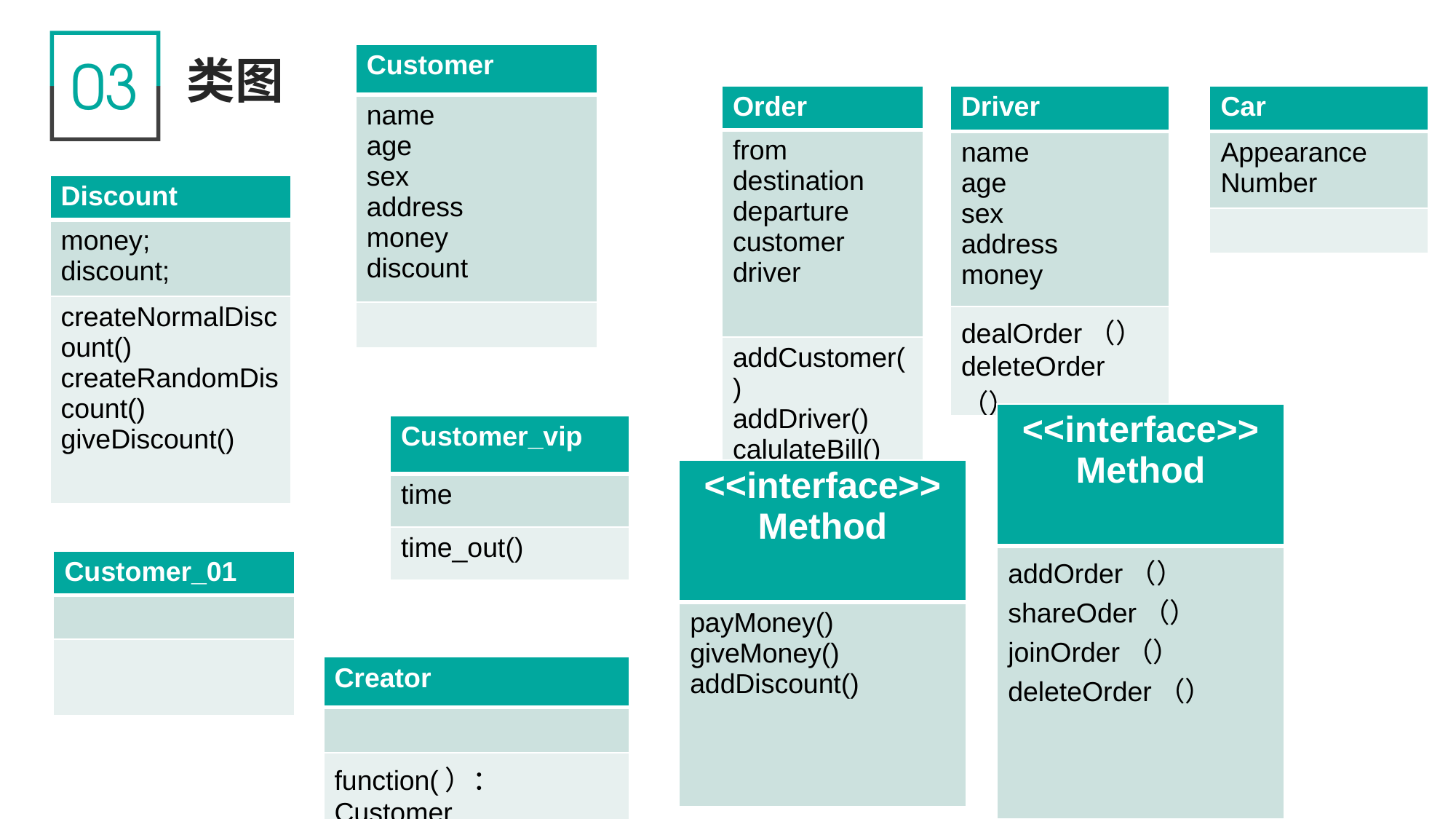

03
类图
| Customer |
| --- |
| name age sex address money discount |
|  |
| Order |
| --- |
| from destination departure customer driver |
| addCustomer() addDriver() calulateBill() |
| Driver |
| --- |
| name age sex address money |
| dealOrder（） deleteOrder（） |
| Car |
| --- |
| Appearance Number |
|  |

| Discount |
| --- |
| money; discount; |
| createNormalDiscount() createRandomDiscount() giveDiscount() |
| <<interface>> Method |
| --- |
| addOrder（） shareOder（） joinOrder（） deleteOrder（） |
| Customer\_vip |
| --- |
| time |
| time\_out() |
| <<interface>> Method |
| --- |
| payMoney() giveMoney() addDiscount() |
| Customer\_01 |
| --- |
|  |
|  |
| Creator |
| --- |
|  |
| function(）：Customer |